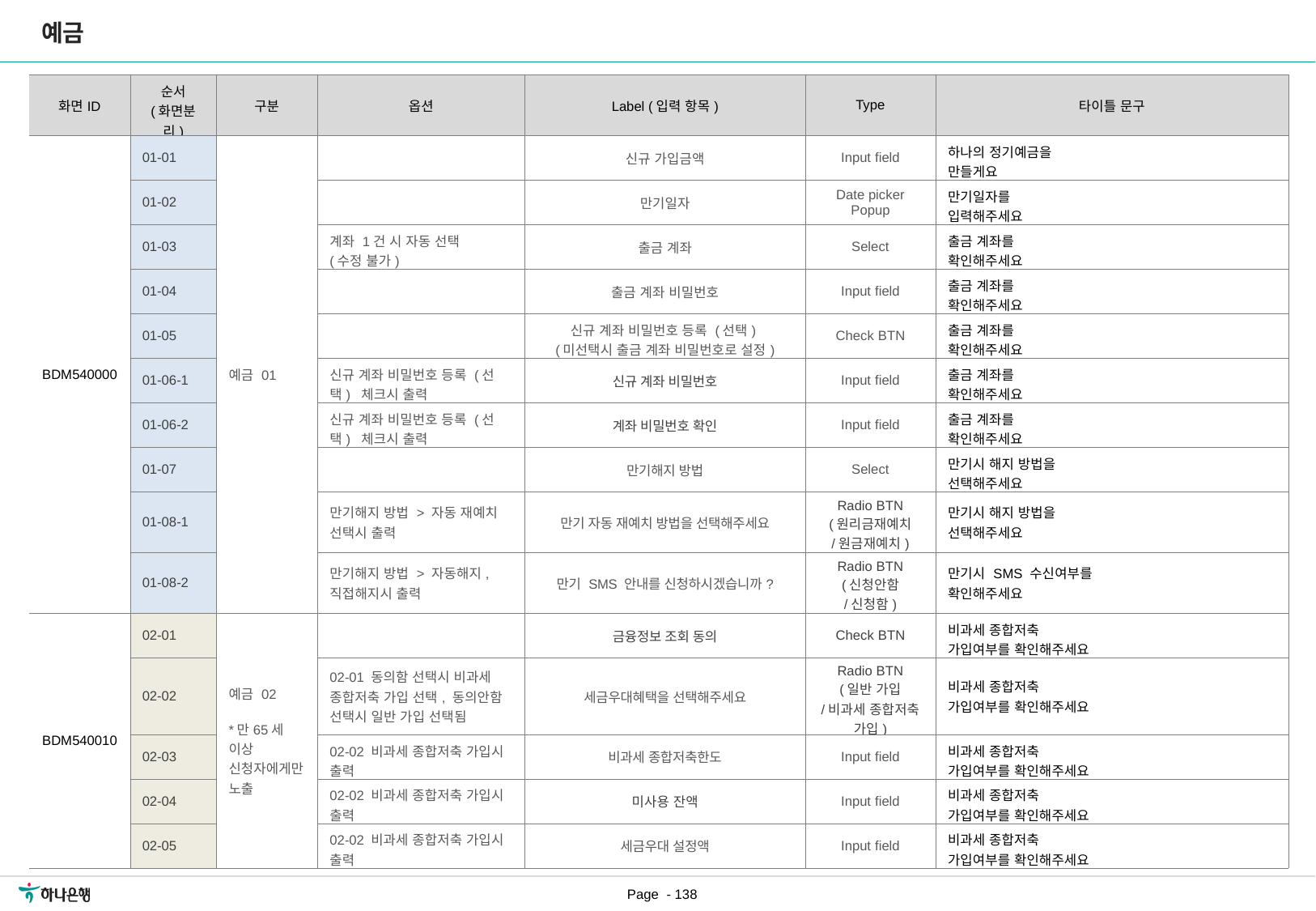

예금
[수정요약] 2023.06.30
[BDM540010 02-01] Label 텍스트 수정 및 Type Radio BTN -> Check BTN으로 수정
| 화면ID | 순서 (화면분리) | 구분 | 옵션 | Label (입력 항목) | Type | 타이틀 문구 |
| --- | --- | --- | --- | --- | --- | --- |
| BDM540000 | 01-01 | 예금 01 |  | 신규 가입금액 | Input field | 하나의 정기예금을 만들게요 |
|  | 01-02 |  |  | 만기일자 | Date picker Popup | 만기일자를 입력해주세요 |
|  | 01-03 |  | 계좌 1건 시 자동 선택 (수정 불가) | 출금 계좌 | Select | 출금 계좌를 확인해주세요 |
|  | 01-04 |  |  | 출금 계좌 비밀번호 | Input field | 출금 계좌를 확인해주세요 |
|  | 01-05 |  |  | 신규 계좌 비밀번호 등록 (선택) (미선택시 출금 계좌 비밀번호로 설정) | Check BTN | 출금 계좌를 확인해주세요 |
|  | 01-06-1 |  | 신규 계좌 비밀번호 등록 (선택) 체크시 출력 | 신규 계좌 비밀번호 | Input field | 출금 계좌를 확인해주세요 |
|  | 01-06-2 |  | 신규 계좌 비밀번호 등록 (선택) 체크시 출력 | 계좌 비밀번호 확인 | Input field | 출금 계좌를 확인해주세요 |
|  | 01-07 |  |  | 만기해지 방법 | Select | 만기시 해지 방법을 선택해주세요 |
|  | 01-08-1 |  | 만기해지 방법 > 자동 재예치 선택시 출력 | 만기 자동 재예치 방법을 선택해주세요 | Radio BTN (원리금재예치 /원금재예치) | 만기시 해지 방법을 선택해주세요 |
|  | 01-08-2 |  | 만기해지 방법 > 자동해지, 직접해지시 출력 | 만기 SMS 안내를 신청하시겠습니까? | Radio BTN (신청안함 /신청함) | 만기시 SMS 수신여부를 확인해주세요 |
| BDM540010 | 02-01 | 예금 02 \*만65세 이상 신청자에게만 노출 |  | 금융정보 조회 동의 | Check BTN | 비과세 종합저축 가입여부를 확인해주세요 |
|  | 02-02 |  | 02-01 동의함 선택시 비과세 종합저축 가입 선택, 동의안함 선택시 일반 가입 선택됨 | 세금우대혜택을 선택해주세요 | Radio BTN (일반 가입 /비과세 종합저축 가입) | 비과세 종합저축 가입여부를 확인해주세요 |
|  | 02-03 |  | 02-02 비과세 종합저축 가입시 출력 | 비과세 종합저축한도 | Input field | 비과세 종합저축 가입여부를 확인해주세요 |
|  | 02-04 |  | 02-02 비과세 종합저축 가입시 출력 | 미사용 잔액 | Input field | 비과세 종합저축 가입여부를 확인해주세요 |
|  | 02-05 |  | 02-02 비과세 종합저축 가입시 출력 | 세금우대 설정액 | Input field | 비과세 종합저축 가입여부를 확인해주세요 |